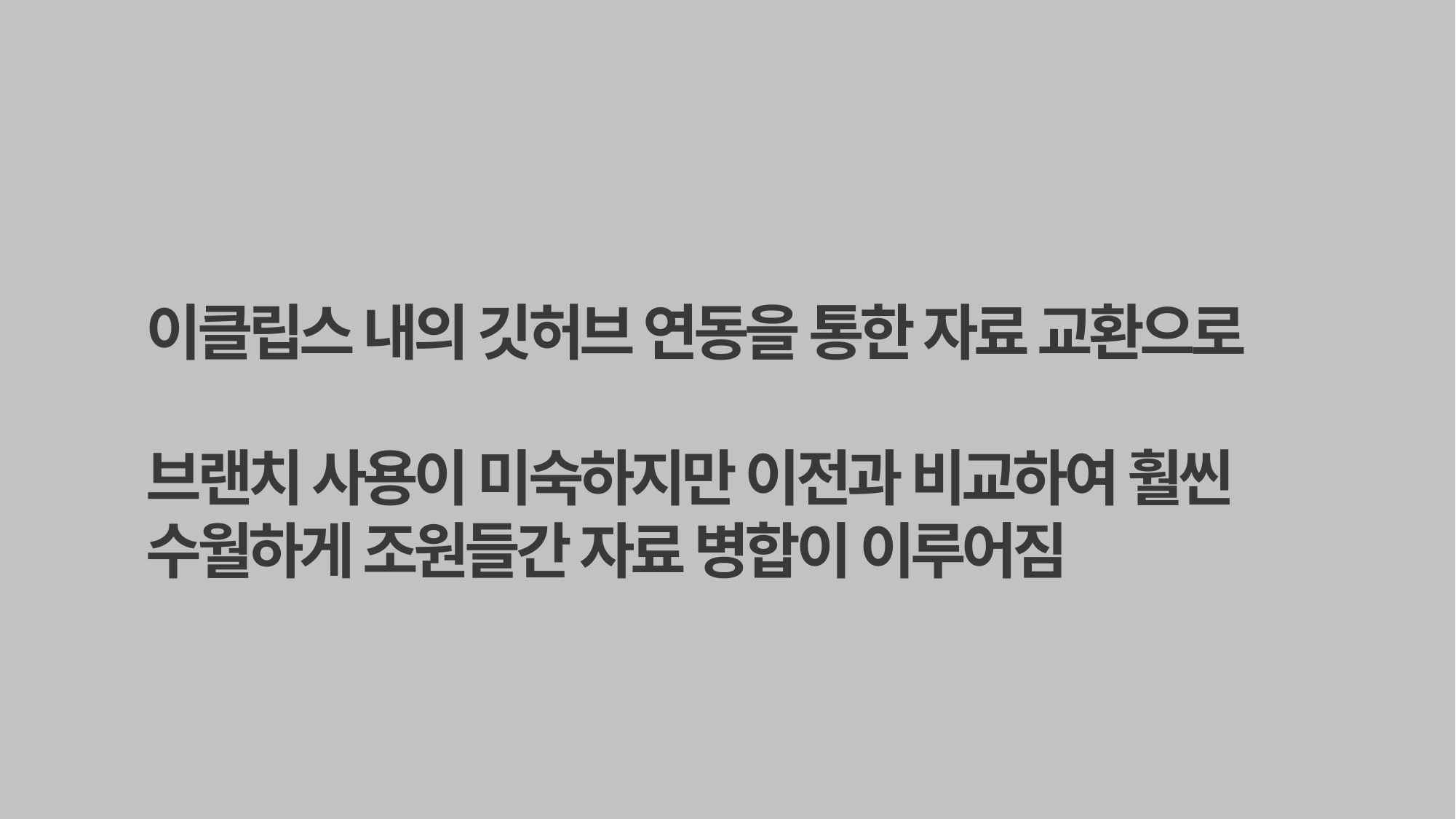

이클립스 내의 깃허브 연동을 통한 자료 교환으로

브랜치 사용이 미숙하지만 이전과 비교하여 훨씬 수월하게 조원들간 자료 병합이 이루어짐